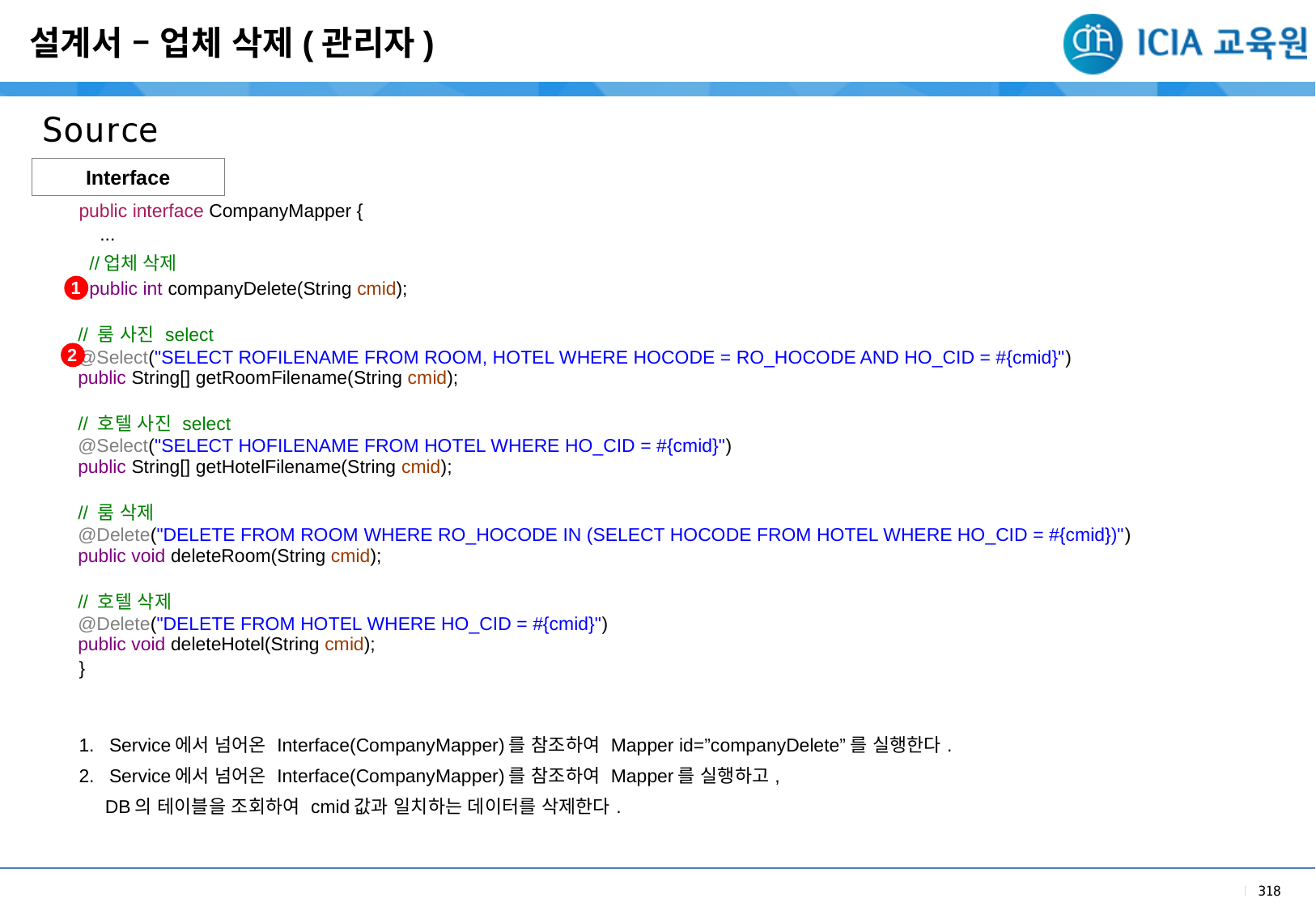

설계서 – 업체 삭제(관리자)
Source
Interface
| public interface CompanyMapper { ... //업체 삭제 public int companyDelete(String cmid); // 룸 사진 select @Select("SELECT ROFILENAME FROM ROOM, HOTEL WHERE HOCODE = RO\_HOCODE AND HO\_CID = #{cmid}") public String[] getRoomFilename(String cmid); // 호텔 사진 select @Select("SELECT HOFILENAME FROM HOTEL WHERE HO\_CID = #{cmid}") public String[] getHotelFilename(String cmid); // 룸 삭제 @Delete("DELETE FROM ROOM WHERE RO\_HOCODE IN (SELECT HOCODE FROM HOTEL WHERE HO\_CID = #{cmid})") public void deleteRoom(String cmid); // 호텔 삭제 @Delete("DELETE FROM HOTEL WHERE HO\_CID = #{cmid}") public void deleteHotel(String cmid); } |
| --- |
| Service에서 넘어온 Interface(CompanyMapper)를 참조하여 Mapper id=”companyDelete”를 실행한다. Service에서 넘어온 Interface(CompanyMapper)를 참조하여 Mapper를 실행하고, DB의 테이블을 조회하여 cmid값과 일치하는 데이터를 삭제한다. |
1

2